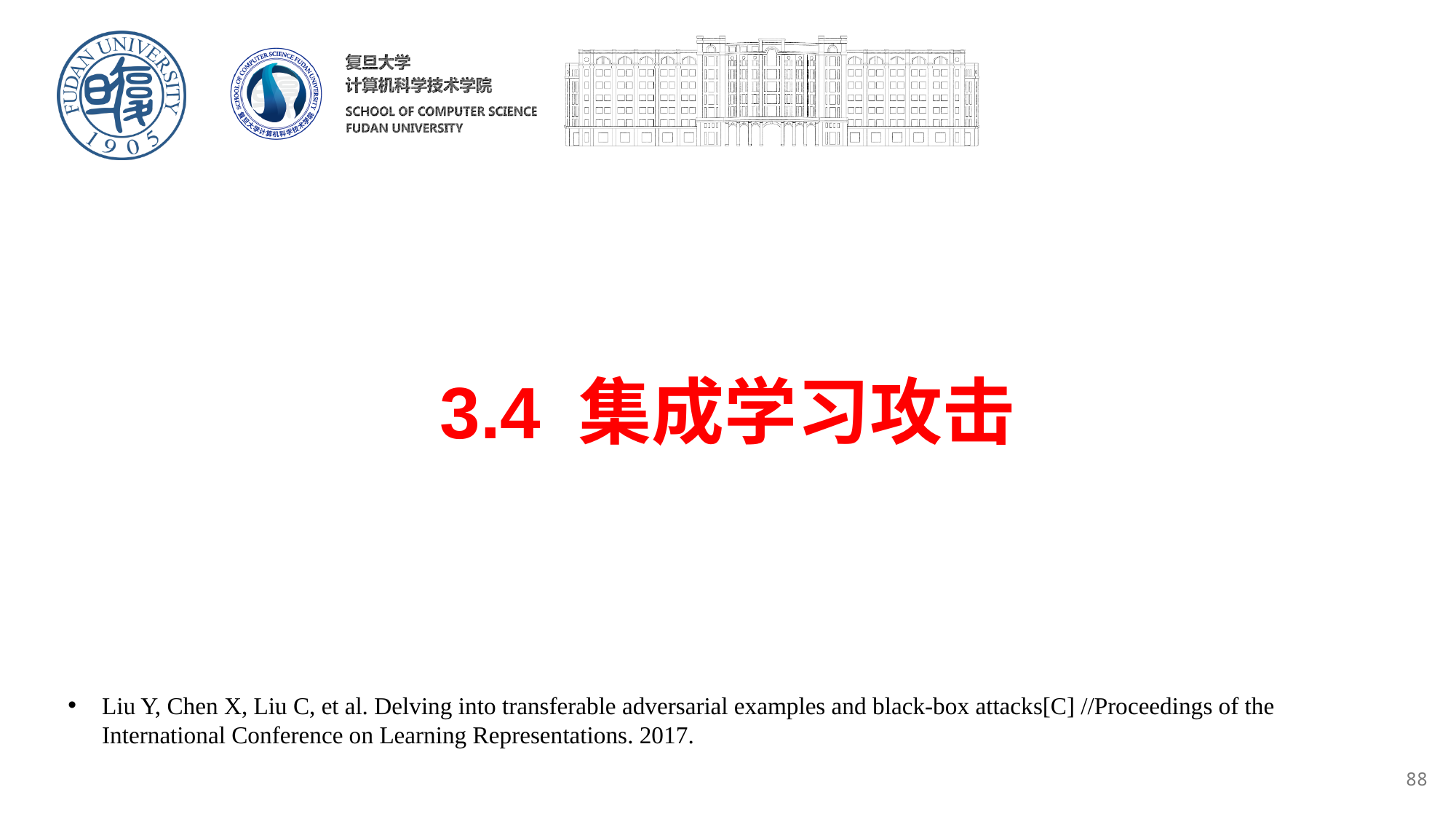

# 3.4 集成学习攻击
Liu Y, Chen X, Liu C, et al. Delving into transferable adversarial examples and black-box attacks[C] //Proceedings of the International Conference on Learning Representations. 2017.